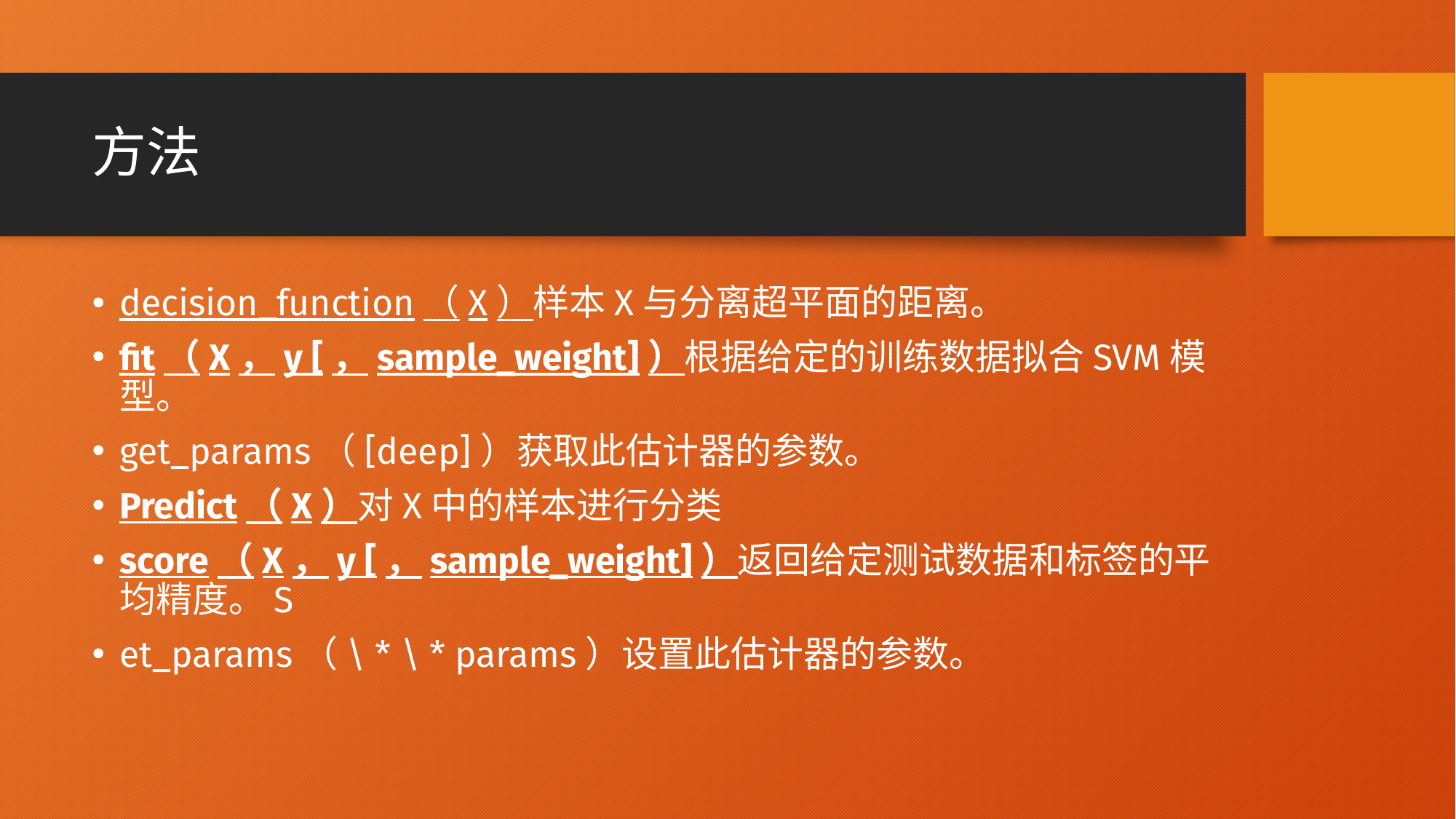

# 方法
decision_function（X）样本X与分离超平面的距离。
fit（X，y [，sample_weight]）根据给定的训练数据拟合SVM模型。
get_params（[deep]）获取此估计器的参数。
Predict（X）对X中的样本进行分类
score（X，y [，sample_weight]）返回给定测试数据和标签的平均精度。S
et_params（\ * \ * params）设置此估计器的参数。